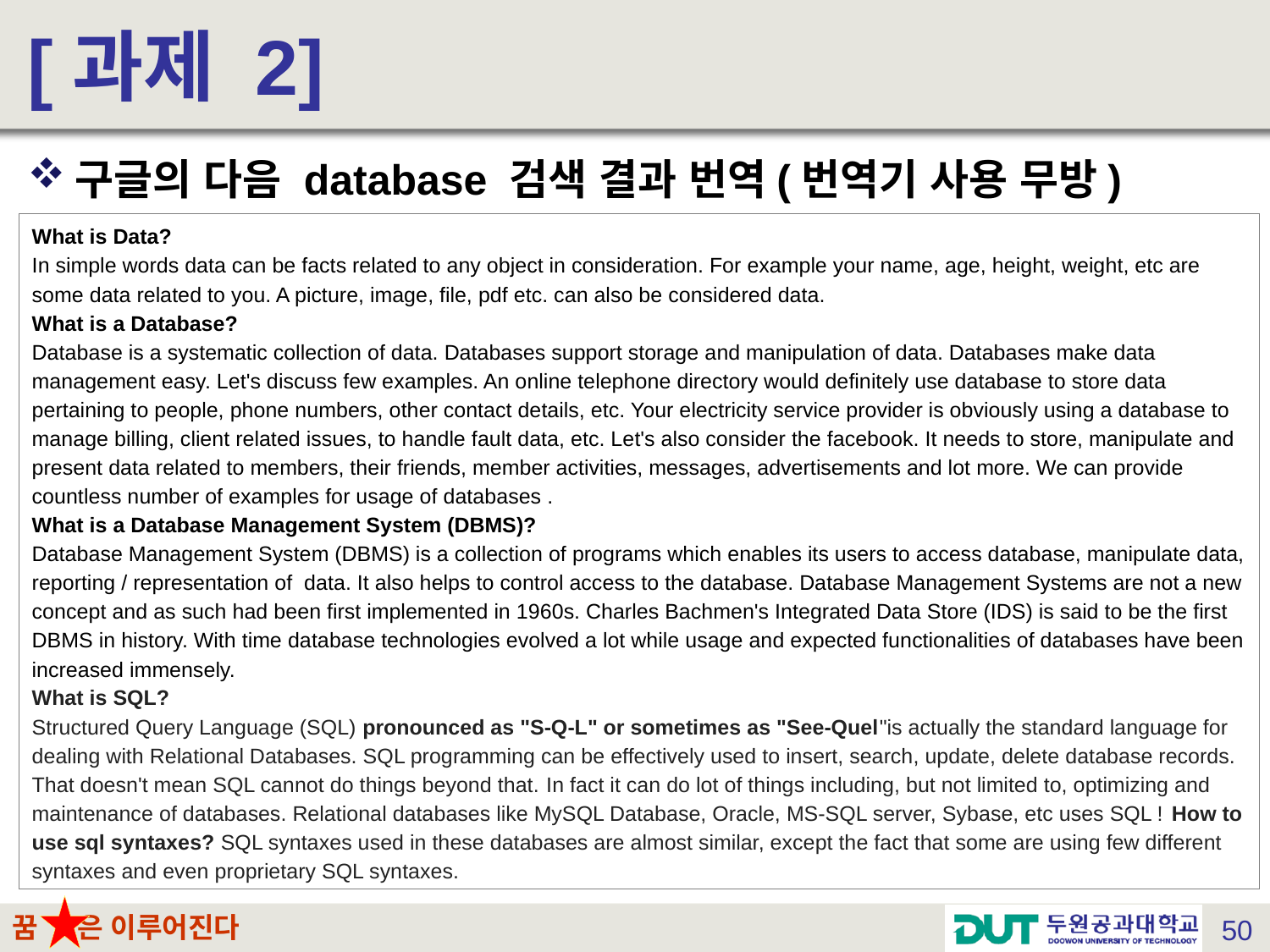

# [과제 2]
구글의 다음 database 검색 결과 번역(번역기 사용 무방)
What is Data?
In simple words data can be facts related to any object in consideration. For example your name, age, height, weight, etc are some data related to you. A picture, image, file, pdf etc. can also be considered data.
What is a Database?
Database is a systematic collection of data. Databases support storage and manipulation of data. Databases make data management easy. Let's discuss few examples. An online telephone directory would definitely use database to store data pertaining to people, phone numbers, other contact details, etc. Your electricity service provider is obviously using a database to manage billing, client related issues, to handle fault data, etc. Let's also consider the facebook. It needs to store, manipulate and present data related to members, their friends, member activities, messages, advertisements and lot more. We can provide countless number of examples for usage of databases .
What is a Database Management System (DBMS)?
Database Management System (DBMS) is a collection of programs which enables its users to access database, manipulate data, reporting / representation of  data. It also helps to control access to the database. Database Management Systems are not a new concept and as such had been first implemented in 1960s. Charles Bachmen's Integrated Data Store (IDS) is said to be the first DBMS in history. With time database technologies evolved a lot while usage and expected functionalities of databases have been increased immensely.
What is SQL?
Structured Query Language (SQL) pronounced as "S-Q-L" or sometimes as "See-Quel"is actually the standard language for dealing with Relational Databases. SQL programming can be effectively used to insert, search, update, delete database records. That doesn't mean SQL cannot do things beyond that. In fact it can do lot of things including, but not limited to, optimizing and maintenance of databases. Relational databases like MySQL Database, Oracle, MS-SQL server, Sybase, etc uses SQL ! How to use sql syntaxes? SQL syntaxes used in these databases are almost similar, except the fact that some are using few different syntaxes and even proprietary SQL syntaxes.